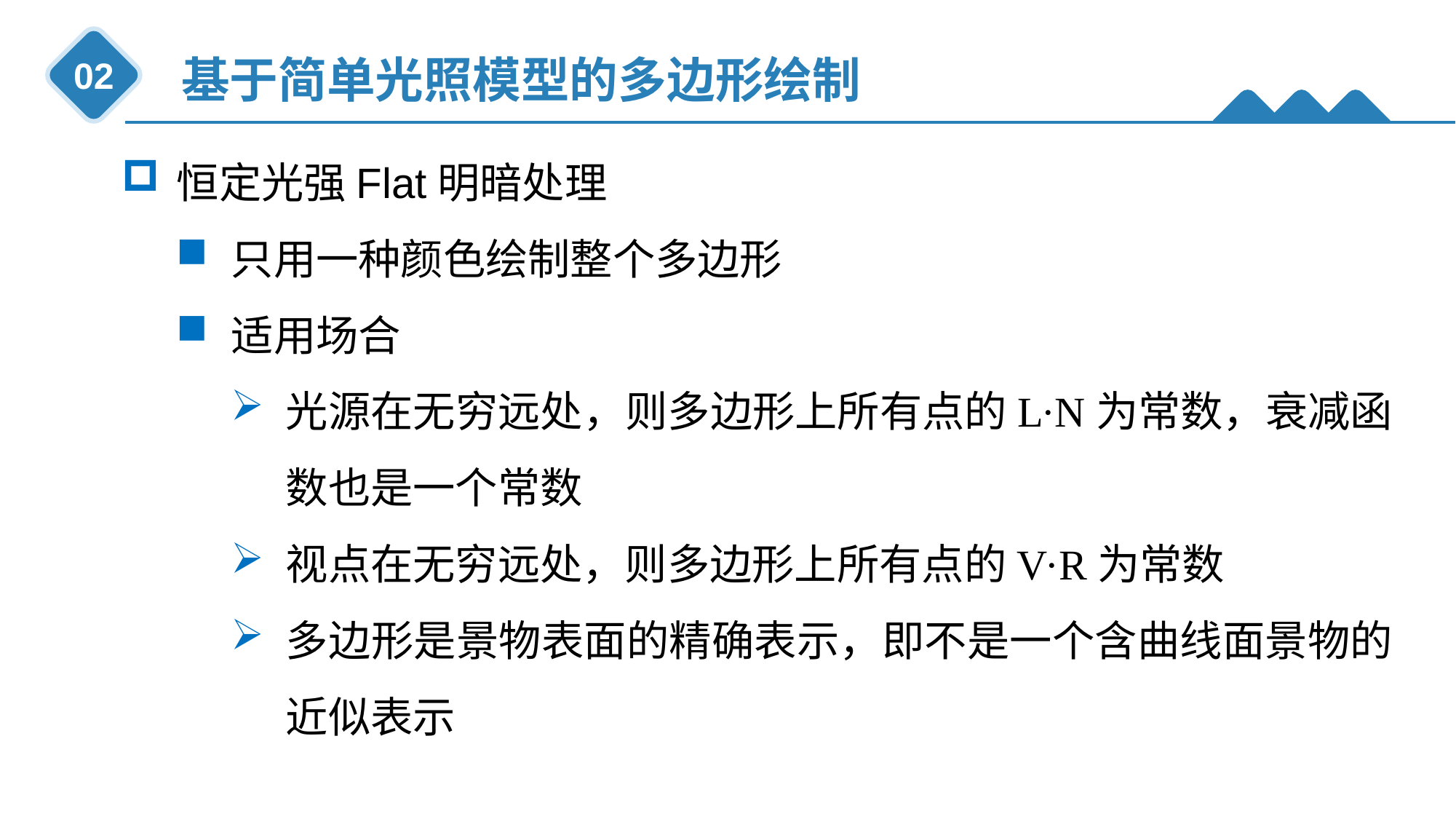

基于简单光照模型的多边形绘制
02

恒定光强Flat明暗处理
只用一种颜色绘制整个多边形
适用场合
光源在无穷远处，则多边形上所有点的L·N为常数，衰减函数也是一个常数
视点在无穷远处，则多边形上所有点的V·R为常数
多边形是景物表面的精确表示，即不是一个含曲线面景物的近似表示